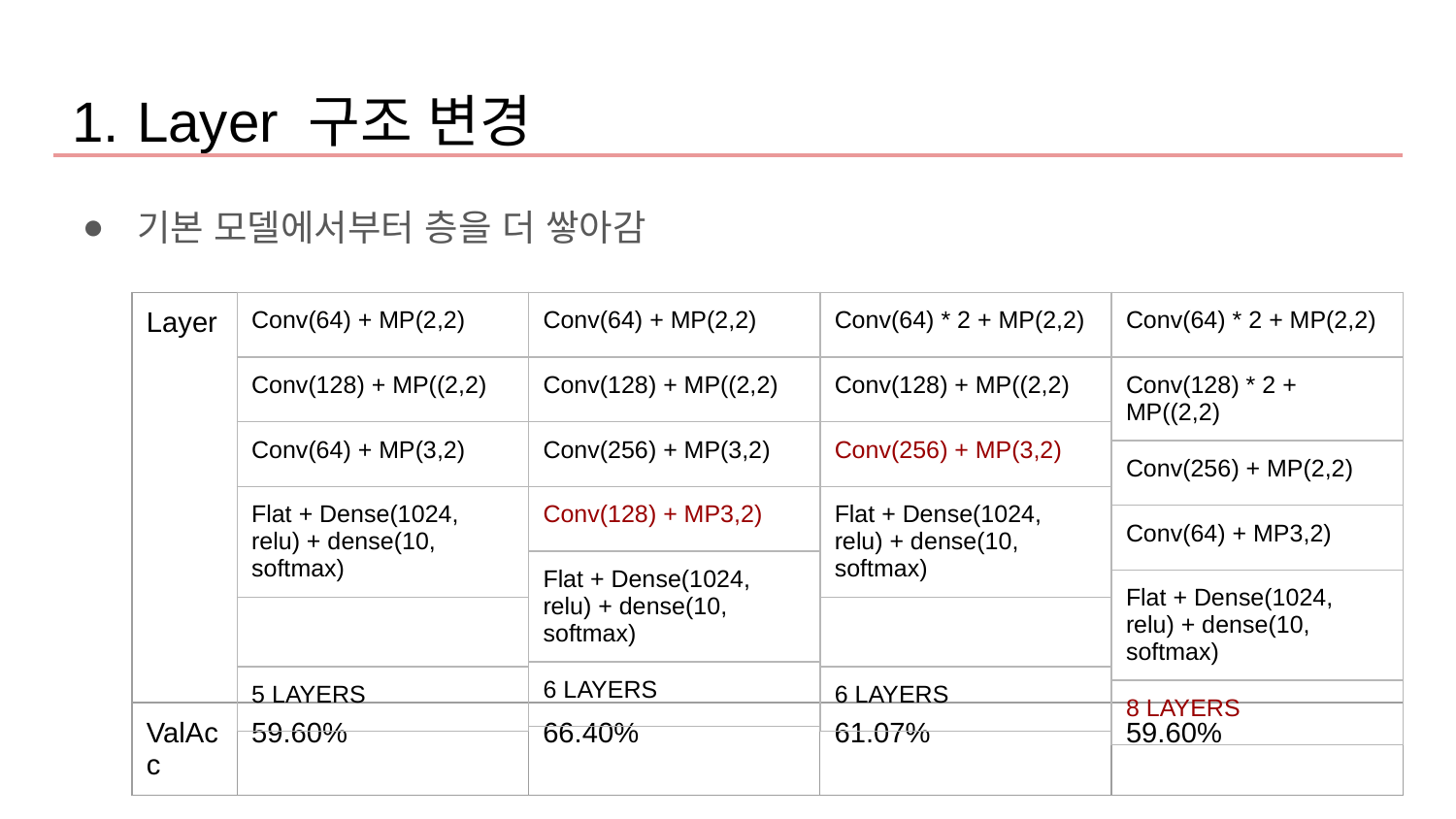

Layer 구조 변경
기본 모델에서부터 층을 더 쌓아감

| Layer |  |  |  |  |
| --- | --- | --- | --- | --- |
| ValAcc | 59.60% | 66.40% | 61.07% | 59.60% |
| Conv(64) + MP(2,2) |
| --- |
| Conv(128) + MP((2,2) |
| Conv(64) + MP(3,2) |
| Flat + Dense(1024, relu) + dense(10, softmax) |
|  |
| 5 LAYERS |
| Conv(64) + MP(2,2) |
| --- |
| Conv(128) + MP((2,2) |
| Conv(256) + MP(3,2) |
| Conv(128) + MP3,2) |
| Flat + Dense(1024, relu) + dense(10, softmax) |
| 6 LAYERS |
| Conv(64) \* 2 + MP(2,2) |
| --- |
| Conv(128) + MP((2,2) |
| Conv(256) + MP(3,2) |
| Flat + Dense(1024, relu) + dense(10, softmax) |
|  |
| 6 LAYERS |
| Conv(64) \* 2 + MP(2,2) |
| --- |
| Conv(128) \* 2 + MP((2,2) |
| Conv(256) + MP(2,2) |
| Conv(64) + MP3,2) |
| Flat + Dense(1024, relu) + dense(10, softmax) |
| 8 LAYERS |